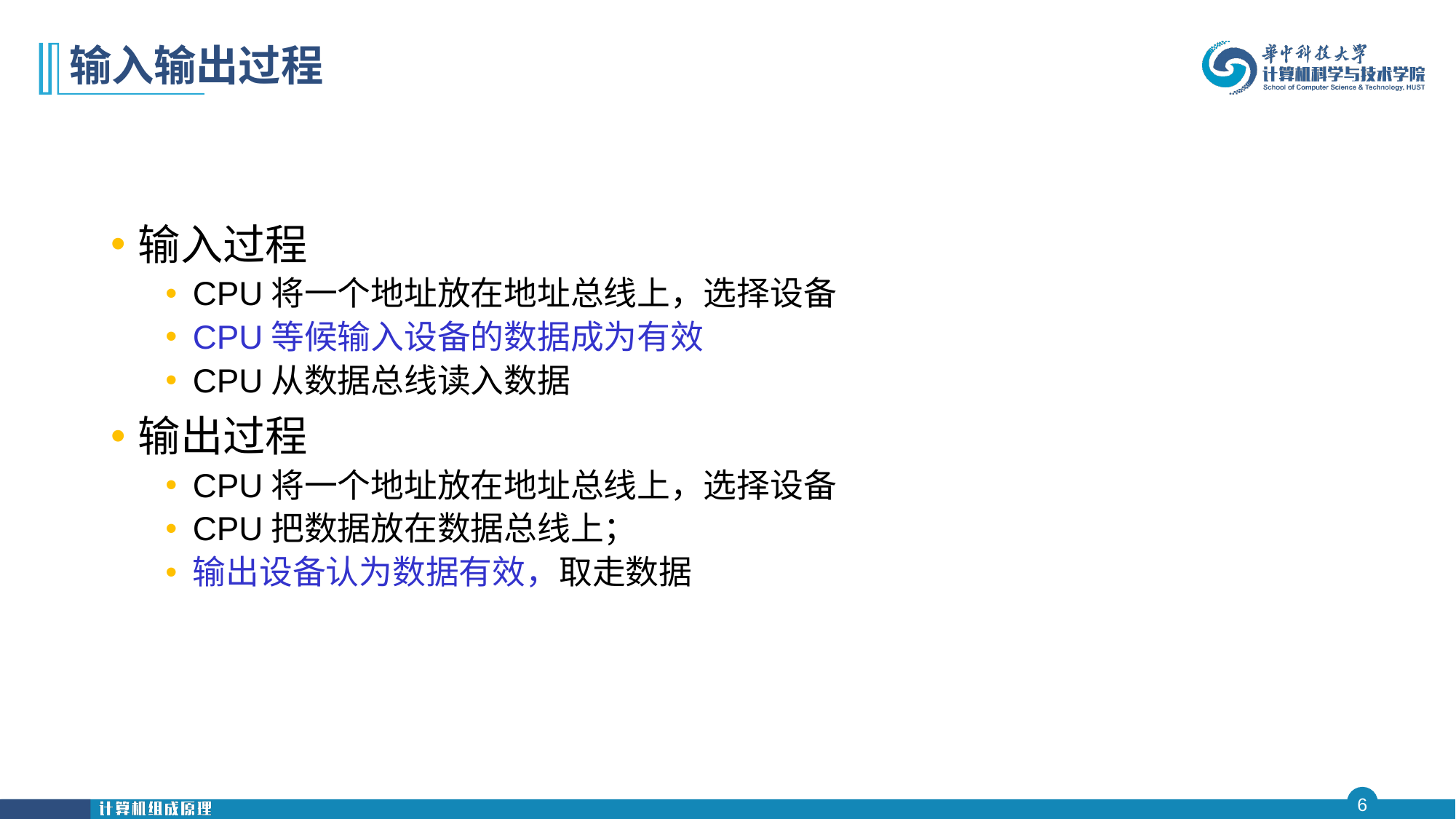

# 输入输出过程
输入过程
CPU将一个地址放在地址总线上，选择设备
CPU等候输入设备的数据成为有效
CPU从数据总线读入数据
输出过程
CPU将一个地址放在地址总线上，选择设备
CPU把数据放在数据总线上；
输出设备认为数据有效，取走数据